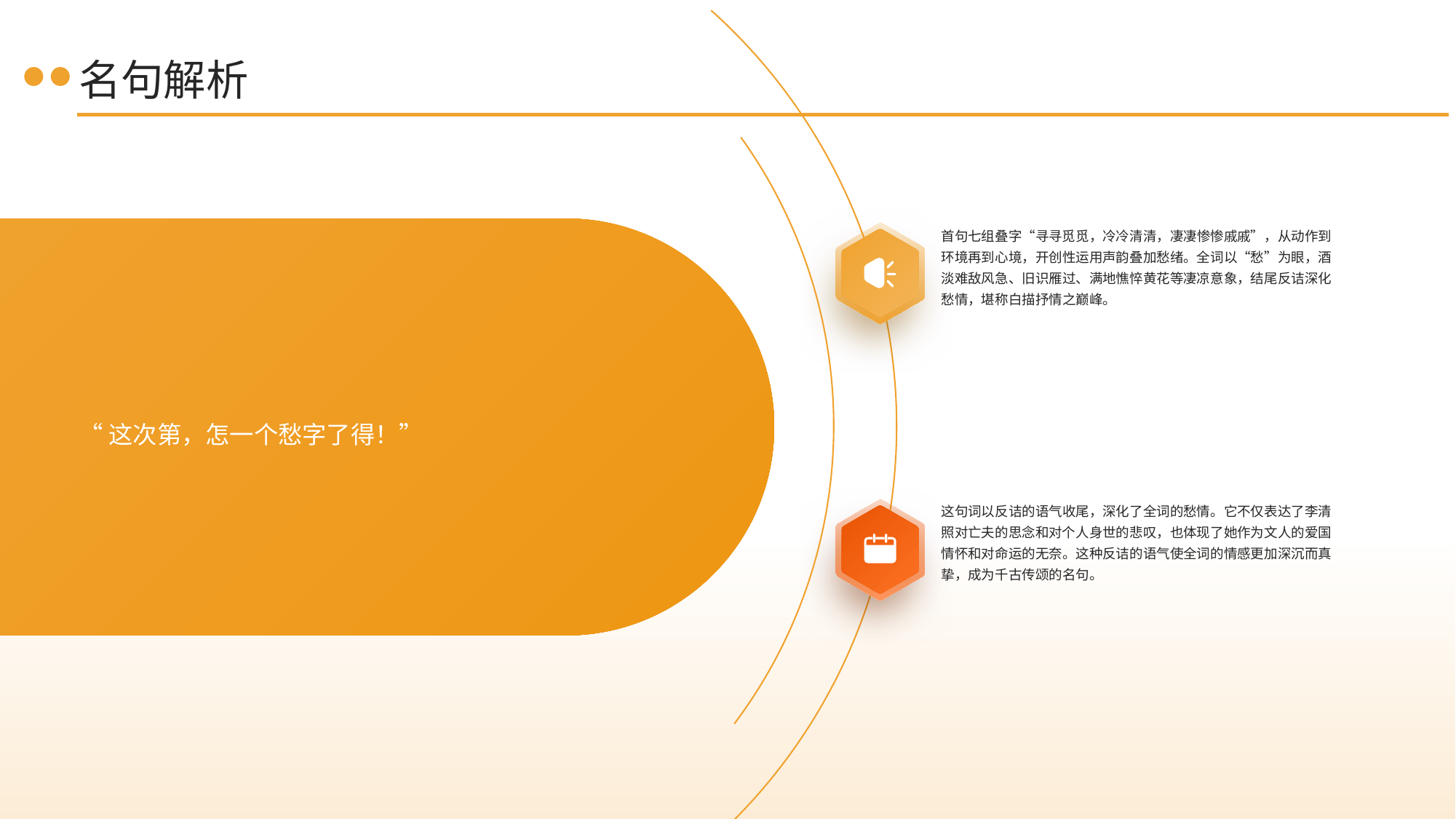

名句解析

首句七组叠字“寻寻觅觅，冷冷清清，凄凄惨惨戚戚”，从动作到环境再到心境，开创性运用声韵叠加愁绪。全词以“愁”为眼，酒淡难敌风急、旧识雁过、满地憔悴黄花等凄凉意象，结尾反诘深化愁情，堪称白描抒情之巅峰。

“这次第，怎一个愁字了得！”
这句词以反诘的语气收尾，深化了全词的愁情。它不仅表达了李清照对亡夫的思念和对个人身世的悲叹，也体现了她作为文人的爱国情怀和对命运的无奈。这种反诘的语气使全词的情感更加深沉而真挚，成为千古传颂的名句。